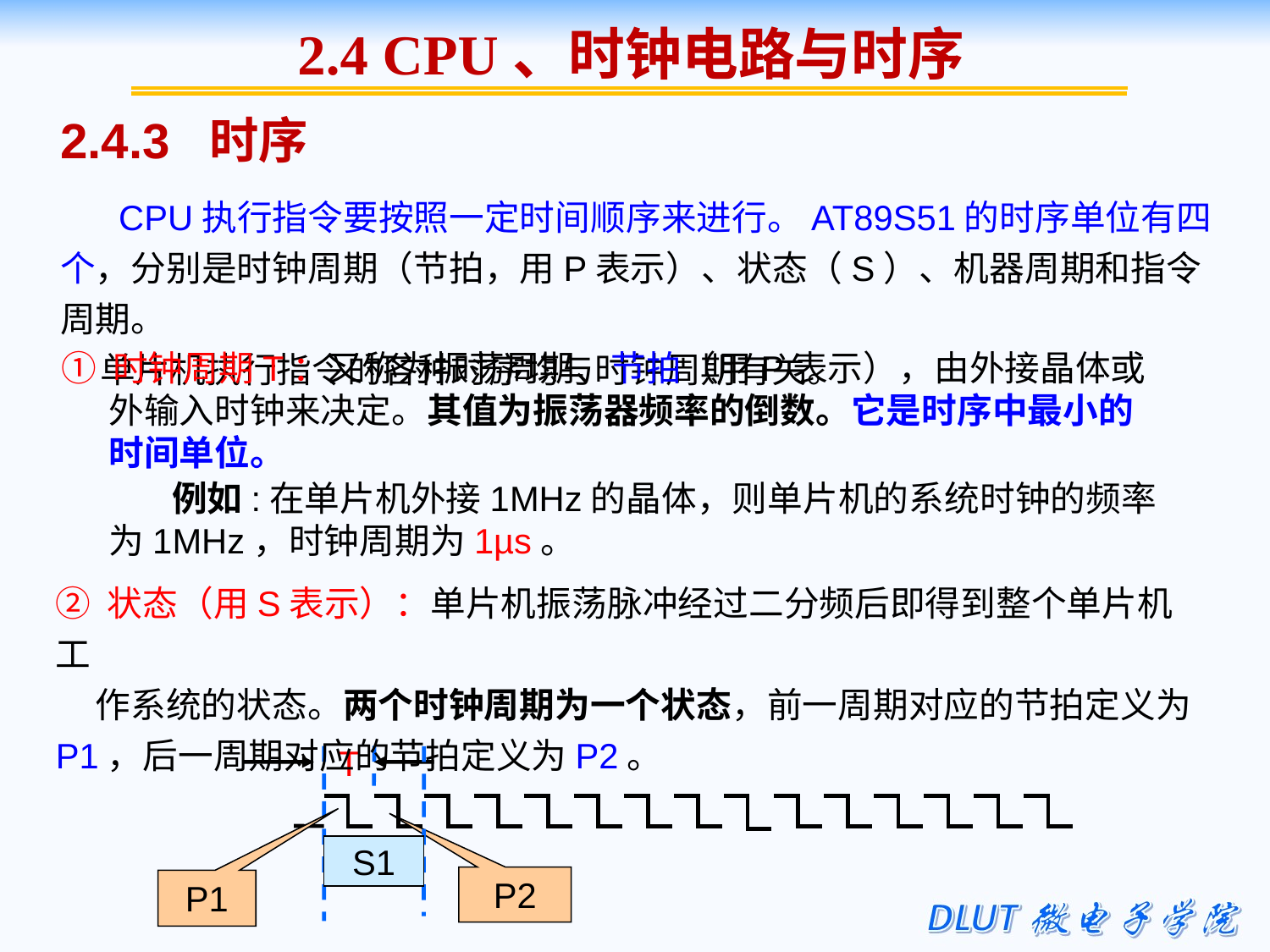

2.4 CPU、时钟电路与时序
2.4.3  时序
      CPU执行指令要按照一定时间顺序来进行。AT89S51的时序单位有四个，分别是时钟周期（节拍，用P表示）、状态（S）、机器周期和指令周期。
    单片机执行指令的各种时序均与时钟周期有关。
① 时钟周期T：又称为振荡周期、节拍（用P表示），由外接晶体或外输入时钟来决定。其值为振荡器频率的倒数。它是时序中最小的时间单位。
    	       例如:在单片机外接1MHz的晶体，则单片机的系统时钟的频率为1MHz，时钟周期为1µs。
② 状态（用S表示）：单片机振荡脉冲经过二分频后即得到整个单片机工
    作系统的状态。两个时钟周期为一个状态，前一周期对应的节拍定义为P1，后一周期对应的节拍定义为P2。

T

S1
P2
P1